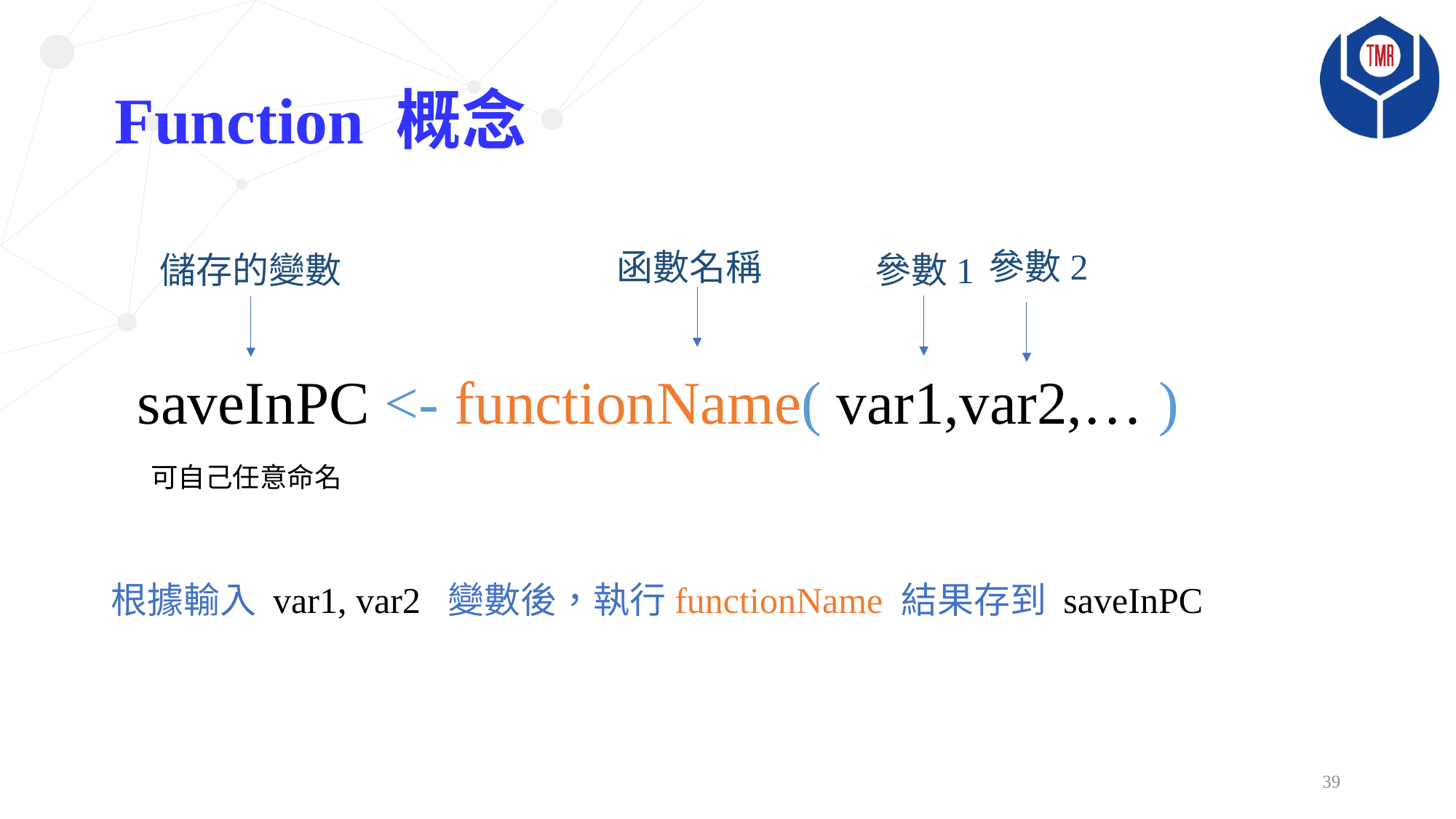

# Function 概念
參數2
函數名稱
儲存的變數
參數1
saveInPC <- functionName( var1,var2,… )
可自己任意命名
根據輸入 var1, var2  變數後，執行functionName 結果存到 saveInPC
39